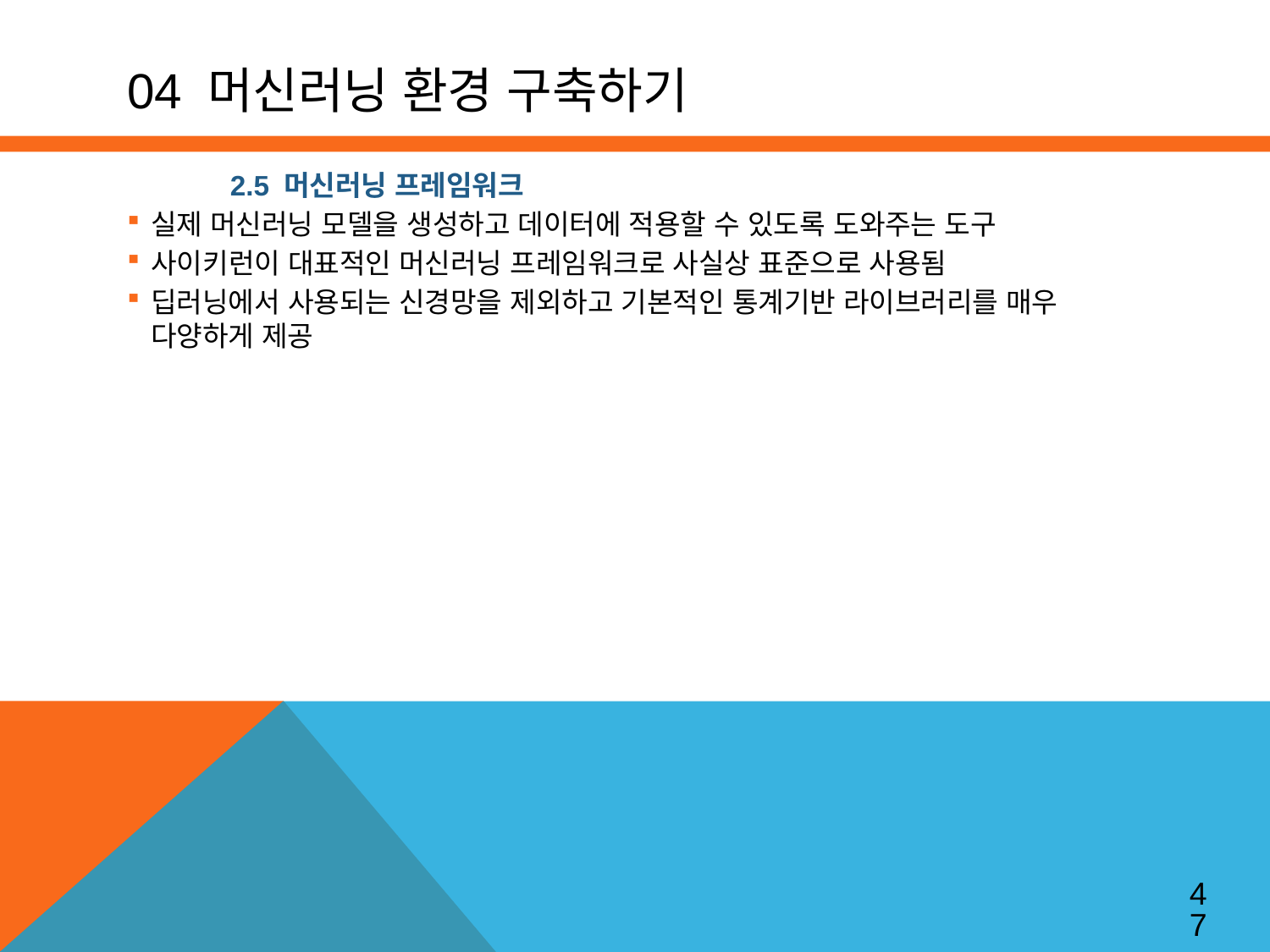

# 04 머신러닝 환경 구축하기
2.5 머신러닝 프레임워크
실제 머신러닝 모델을 생성하고 데이터에 적용할 수 있도록 도와주는 도구
사이키런이 대표적인 머신러닝 프레임워크로 사실상 표준으로 사용됨
딥러닝에서 사용되는 신경망을 제외하고 기본적인 통계기반 라이브러리를 매우 다양하게 제공
47